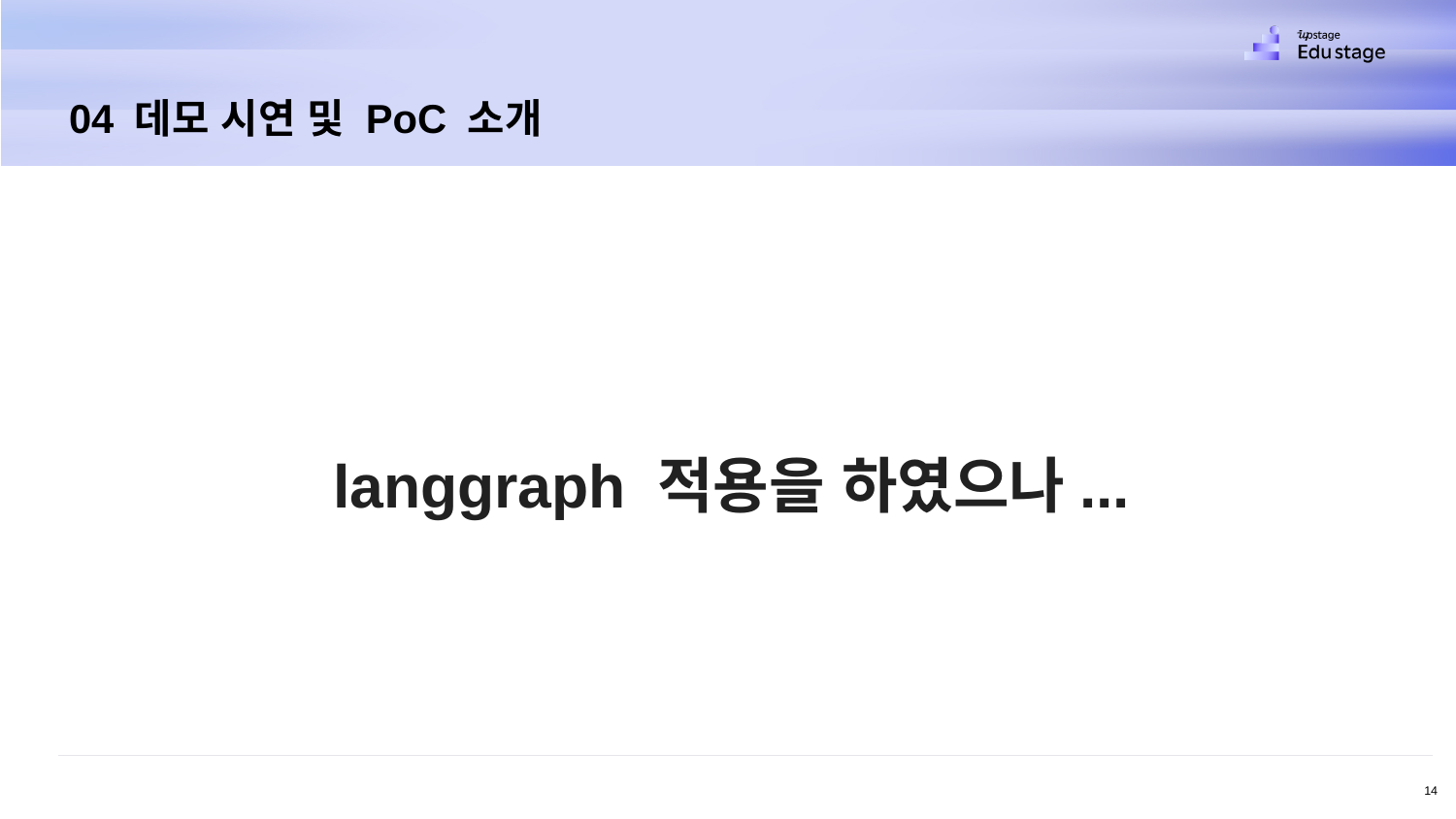

04 데모 시연 및 PoC 소개
langgraph 적용을 하였으나...